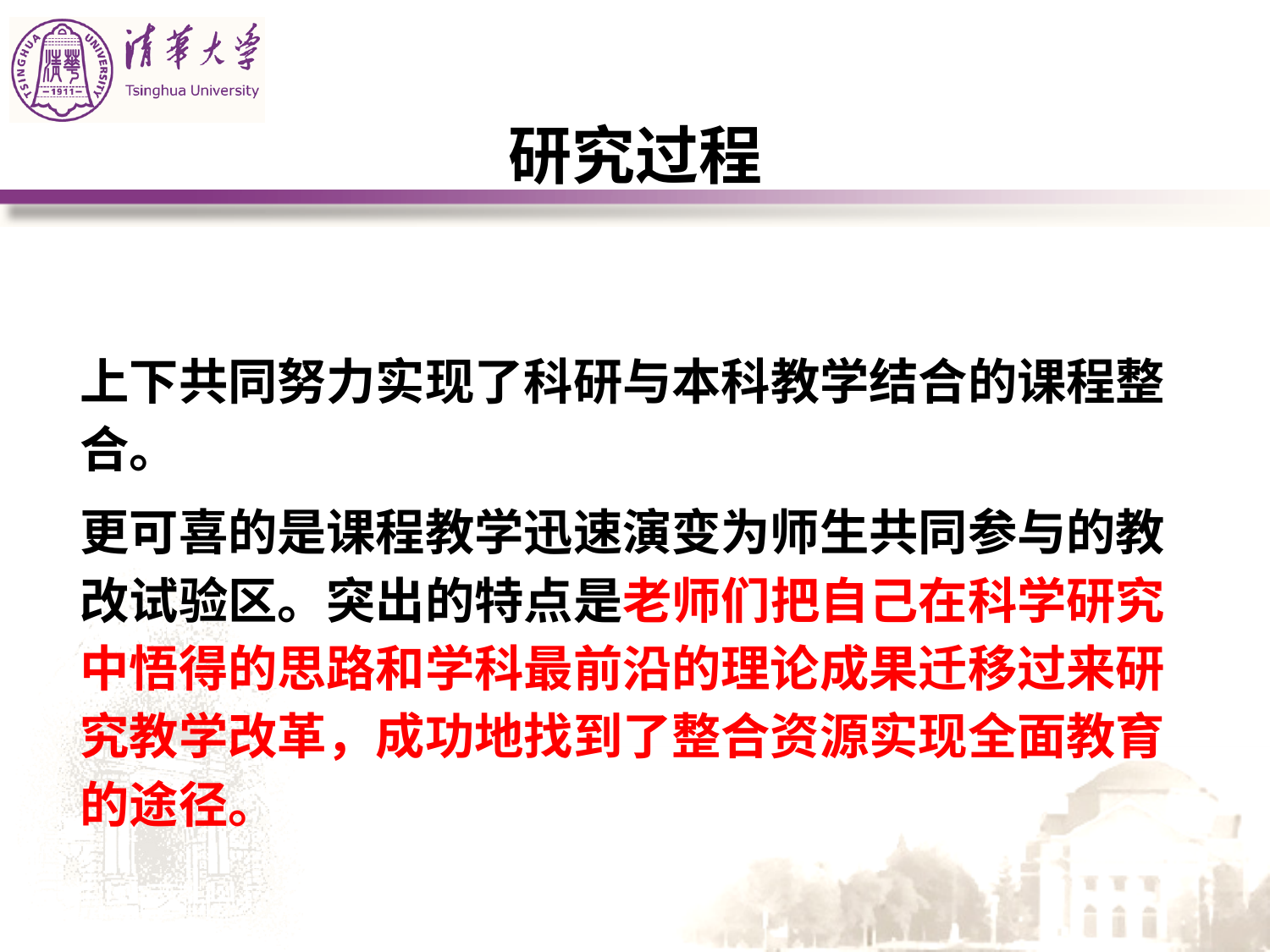

研究过程
上下共同努力实现了科研与本科教学结合的课程整合。
更可喜的是课程教学迅速演变为师生共同参与的教改试验区。突出的特点是老师们把自己在科学研究中悟得的思路和学科最前沿的理论成果迁移过来研究教学改革，成功地找到了整合资源实现全面教育的途径。